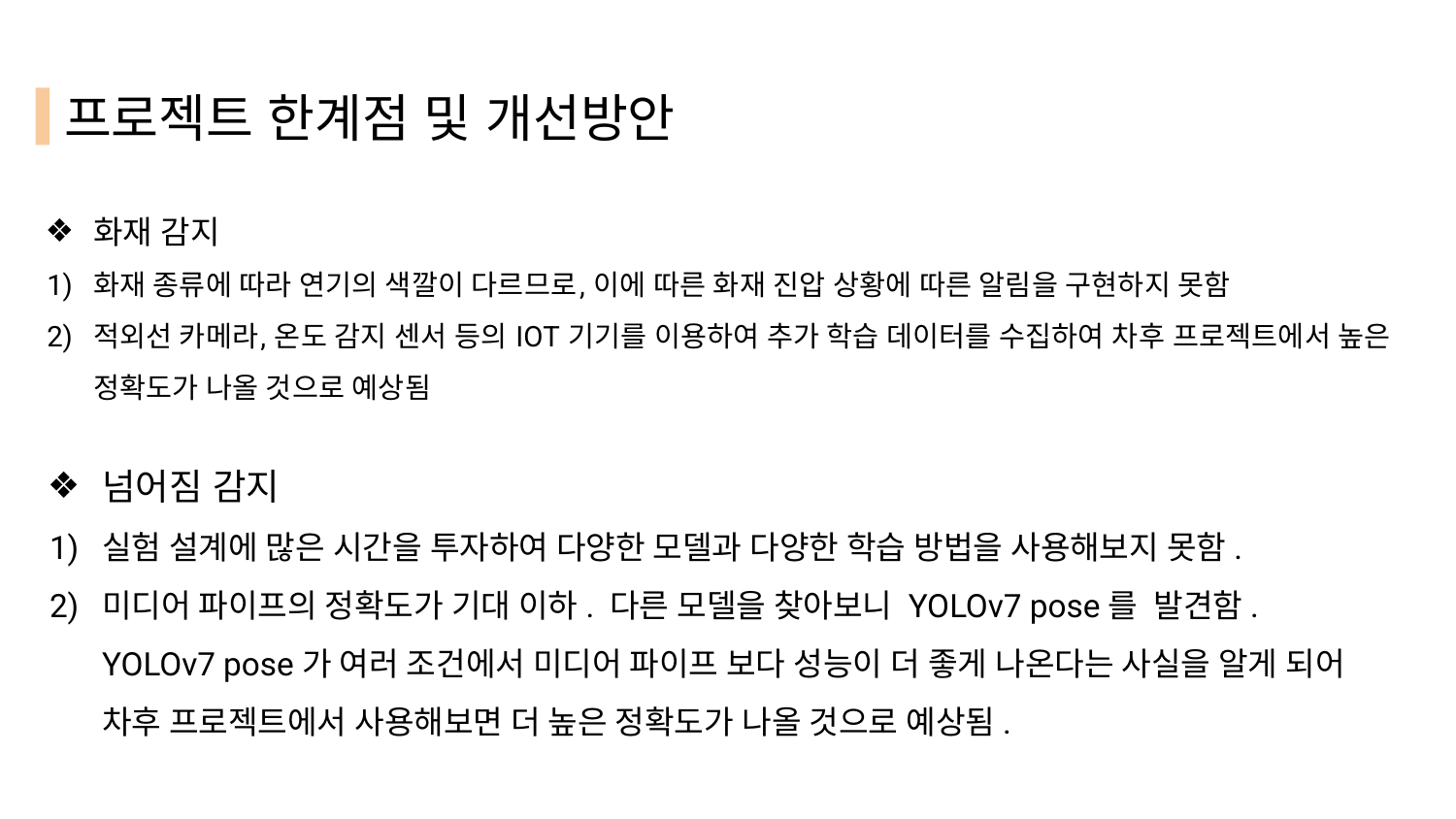

# 프로젝트 한계점 및 개선방안

화재 감지
화재 종류에 따라 연기의 색깔이 다르므로, 이에 따른 화재 진압 상황에 따른 알림을 구현하지 못함
적외선 카메라, 온도 감지 센서 등의 IOT 기기를 이용하여 추가 학습 데이터를 수집하여 차후 프로젝트에서 높은 정확도가 나올 것으로 예상됨

넘어짐 감지
실험 설계에 많은 시간을 투자하여 다양한 모델과 다양한 학습 방법을 사용해보지 못함.
미디어 파이프의 정확도가 기대 이하. 다른 모델을 찾아보니 YOLOv7 pose를  발견함. YOLOv7 pose가 여러 조건에서 미디어 파이프 보다 성능이 더 좋게 나온다는 사실을 알게 되어 차후 프로젝트에서 사용해보면 더 높은 정확도가 나올 것으로 예상됨.